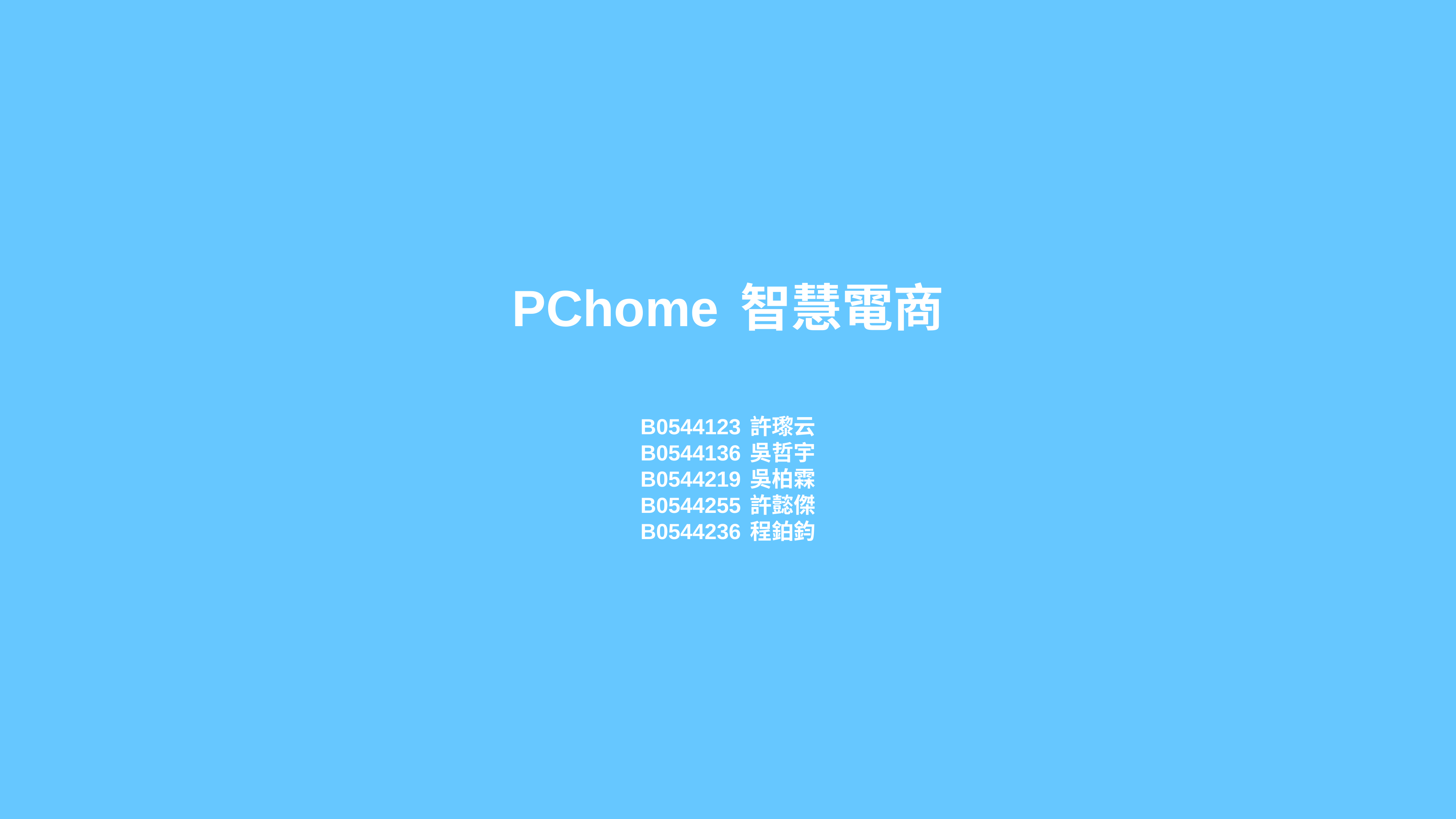

PChome 智慧電商

B0544123 許瓈云
B0544136 吳哲宇
B0544219 吳柏霖
B0544255 許懿傑
B0544236 程鉑鈞